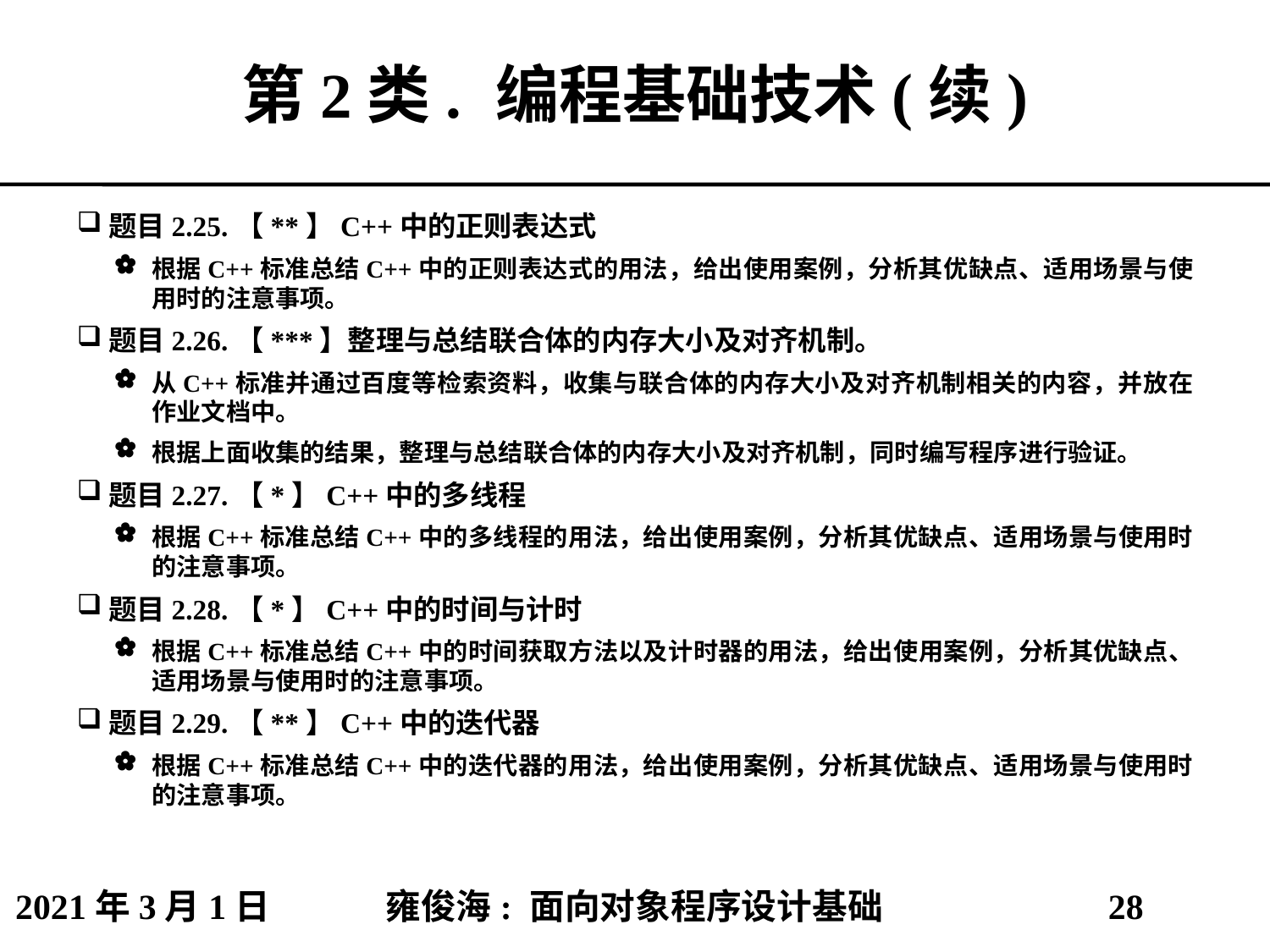

# 第2类.	编程基础技术(续)

题目2.25.	【**】C++中的正则表达式
根据C++标准总结C++中的正则表达式的用法，给出使用案例，分析其优缺点、适用场景与使用时的注意事项。
题目2.26.	【***】整理与总结联合体的内存大小及对齐机制。
从C++标准并通过百度等检索资料，收集与联合体的内存大小及对齐机制相关的内容，并放在作业文档中。
根据上面收集的结果，整理与总结联合体的内存大小及对齐机制，同时编写程序进行验证。
题目2.27.	【*】C++中的多线程
根据C++标准总结C++中的多线程的用法，给出使用案例，分析其优缺点、适用场景与使用时的注意事项。
题目2.28.	【*】C++中的时间与计时
根据C++标准总结C++中的时间获取方法以及计时器的用法，给出使用案例，分析其优缺点、适用场景与使用时的注意事项。
题目2.29.	【**】C++中的迭代器
根据C++标准总结C++中的迭代器的用法，给出使用案例，分析其优缺点、适用场景与使用时的注意事项。
2021年3月1日
雍俊海: 面向对象程序设计基础
28